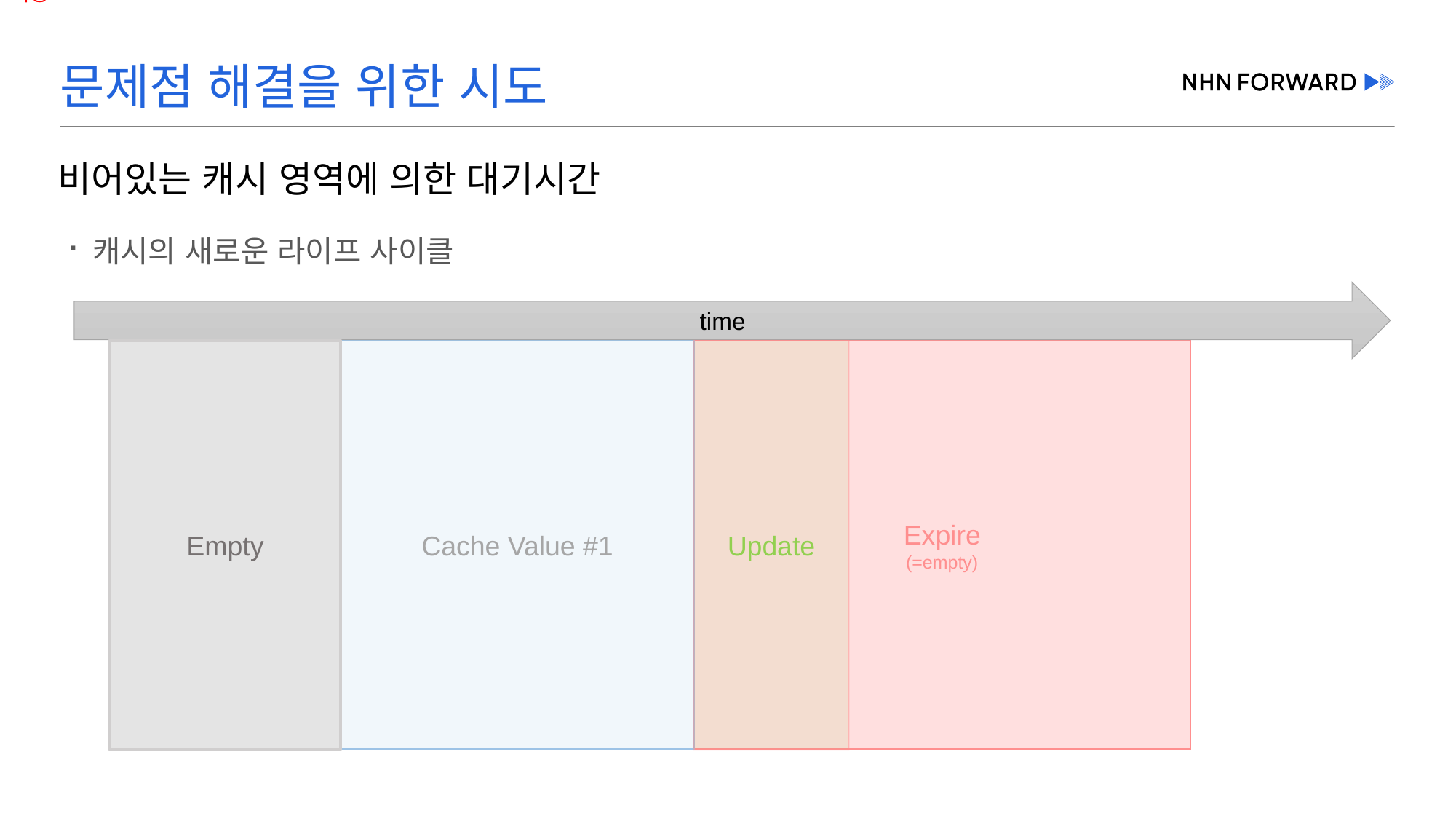

# 문제점 해결을 위한 시도
비어있는 캐시 영역에 의한 대기시간
캐시의 새로운 라이프 사이클
time
Empty

Expire
(=empty)
Update
Cache Value #1